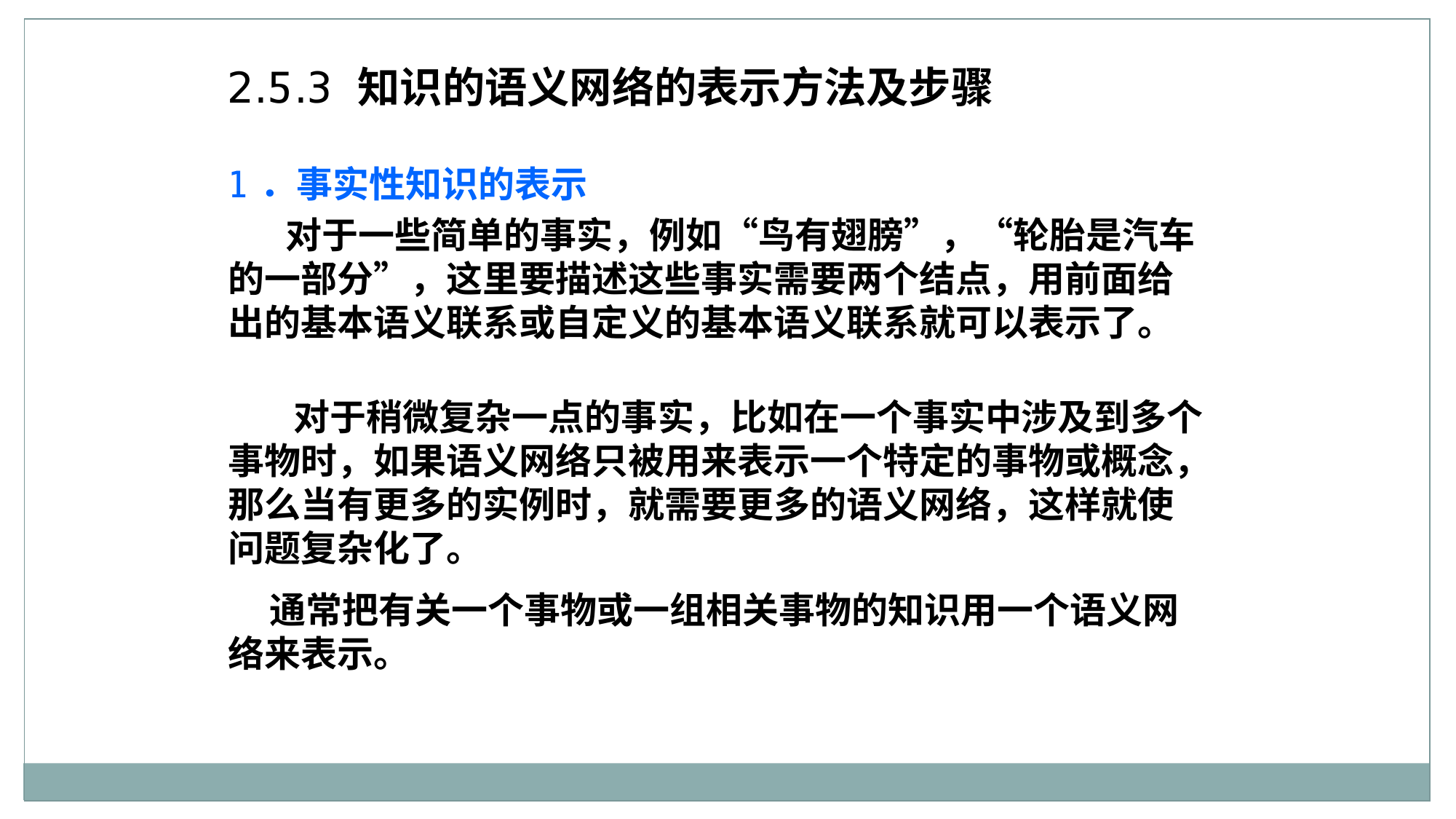

2.5.3 知识的语义网络的表示方法及步骤
1．事实性知识的表示
      对于一些简单的事实，例如“鸟有翅膀”，“轮胎是汽车的一部分”，这里要描述这些事实需要两个结点，用前面给出的基本语义联系或自定义的基本语义联系就可以表示了。
       对于稍微复杂一点的事实，比如在一个事实中涉及到多个事物时，如果语义网络只被用来表示一个特定的事物或概念，那么当有更多的实例时，就需要更多的语义网络，这样就使问题复杂化了。
    通常把有关一个事物或一组相关事物的知识用一个语义网络来表示。